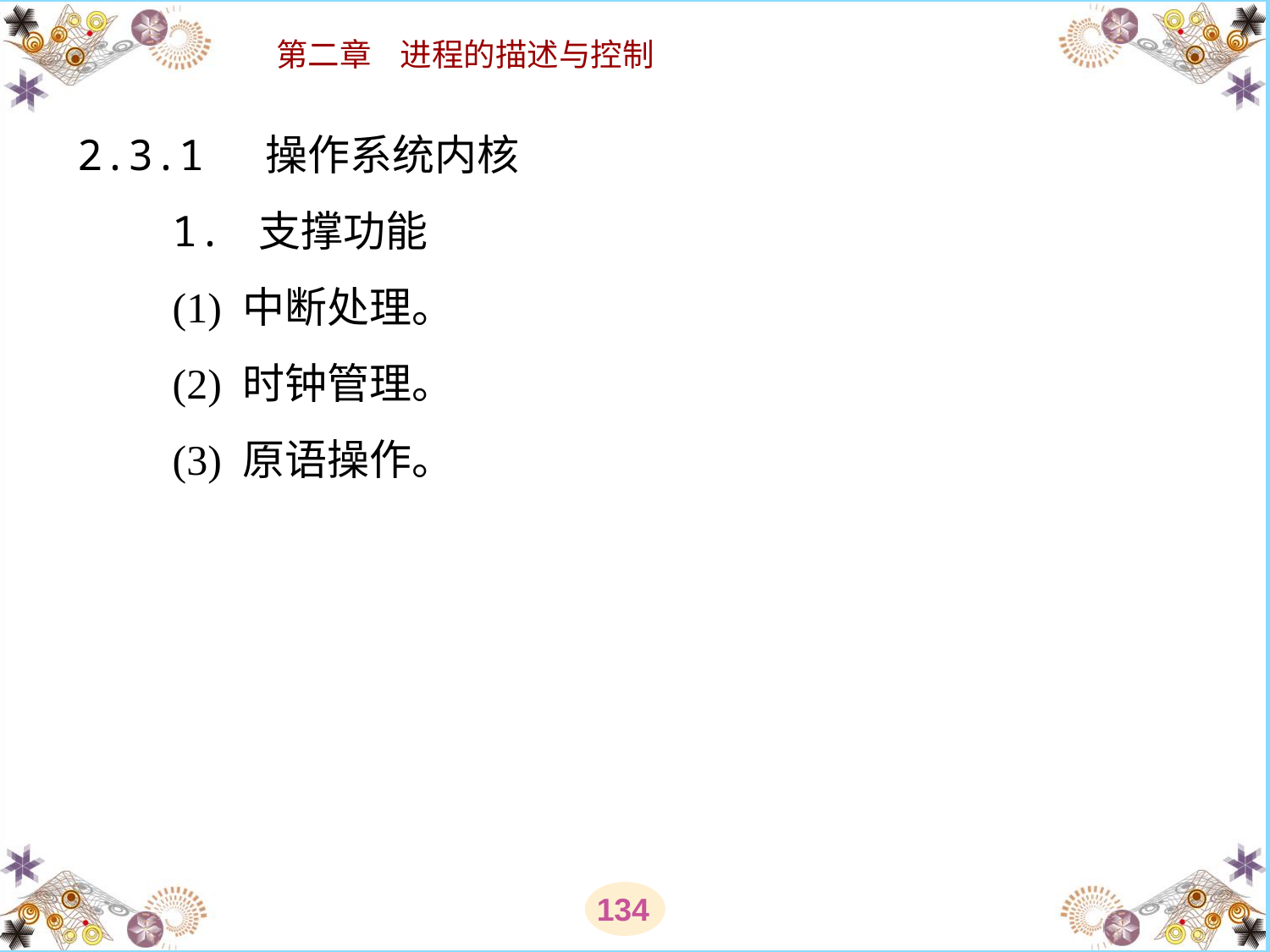

# 2.3.1  操作系统内核 　　1. 支撑功能 　　(1) 中断处理。 　　(2) 时钟管理。 　　(3) 原语操作。